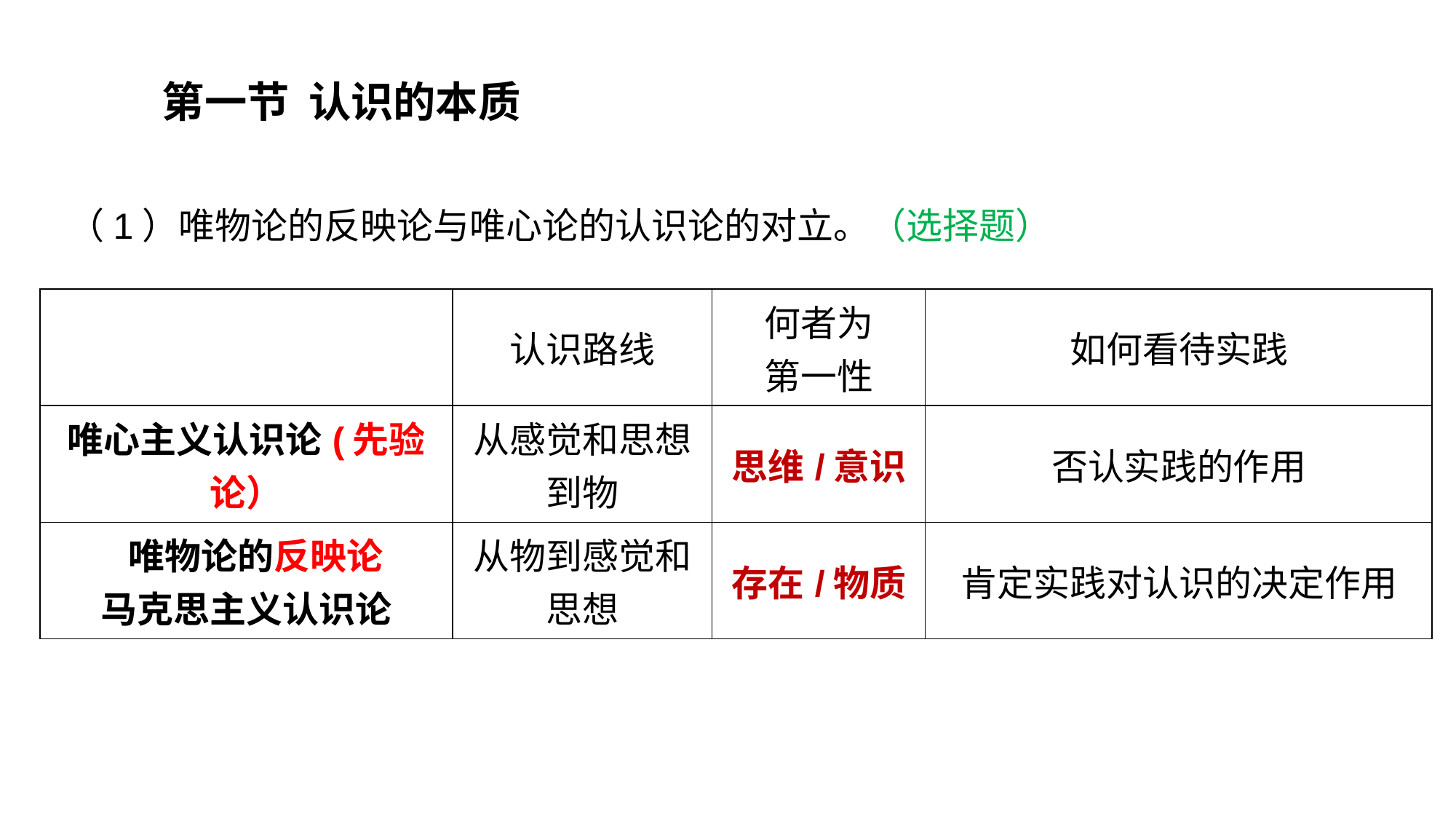

第一节  认识的本质
（1）唯物论的反映论与唯心论的认识论的对立。（选择题）
|  | 认识路线 | 何者为 第一性 | 如何看待实践 |
| --- | --- | --- | --- |
| 唯心主义认识论(先验论） | 从感觉和思想到物 | 思维/意识 | 否认实践的作用 |
| 唯物论的反映论 马克思主义认识论 | 从物到感觉和思想 | 存在/物质 | 肯定实践对认识的决定作用 |